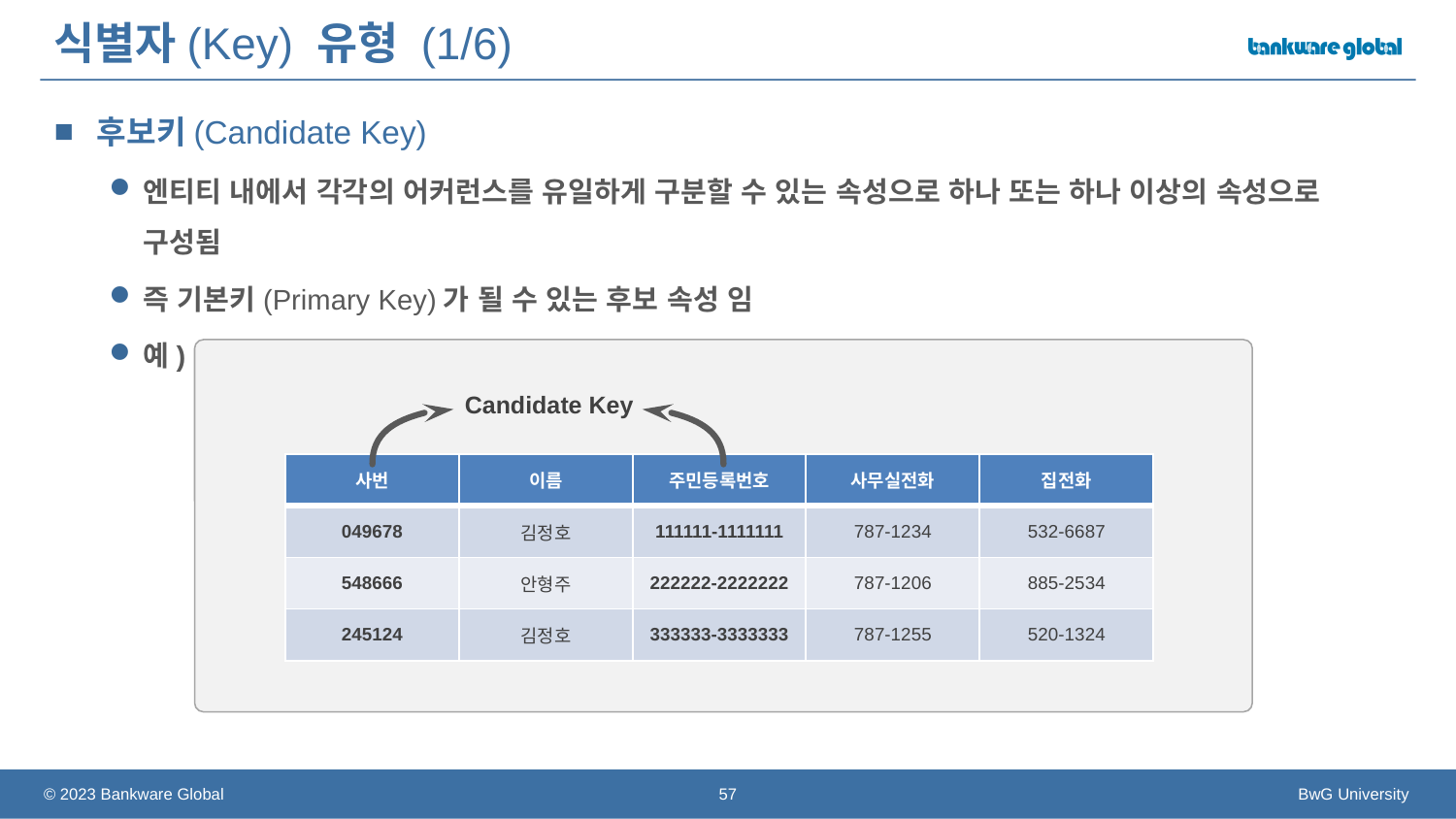

# 식별자(Key) 유형 (1/6)
후보키(Candidate Key)
엔티티 내에서 각각의 어커런스를 유일하게 구분할 수 있는 속성으로 하나 또는 하나 이상의 속성으로 구성됨
즉 기본키(Primary Key)가 될 수 있는 후보 속성 임
예)

Candidate Key

| 사번 | 이름 | 주민등록번호 | 사무실전화 | 집전화 |
| --- | --- | --- | --- | --- |
| 049678 | 김정호 | 111111-1111111 | 787-1234 | 532-6687 |
| 548666 | 안형주 | 222222-2222222 | 787-1206 | 885-2534 |
| 245124 | 김정호 | 333333-3333333 | 787-1255 | 520-1324 |
57